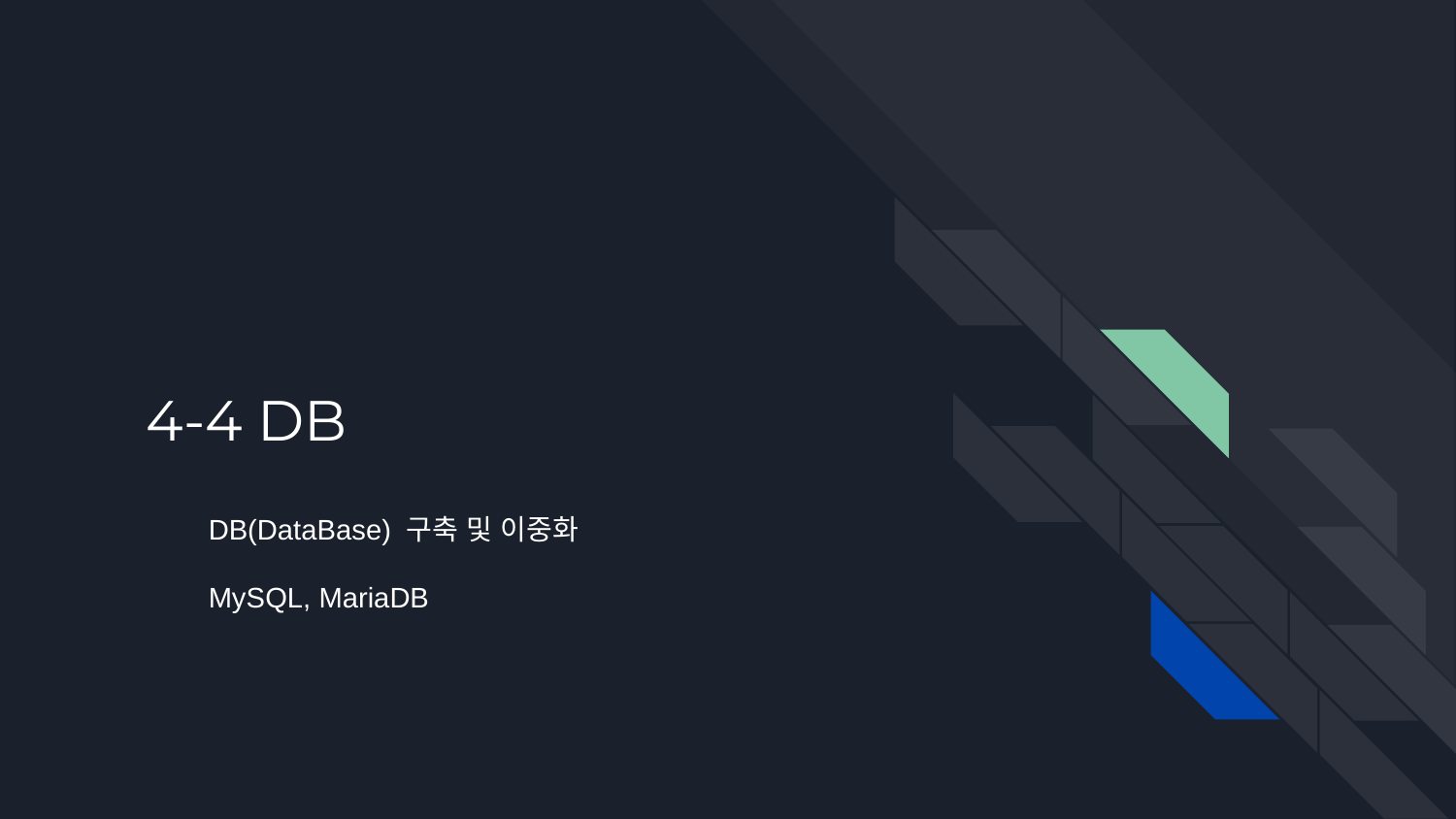

# 4-4 DB
DB(DataBase) 구축 및 이중화

MySQL, MariaDB